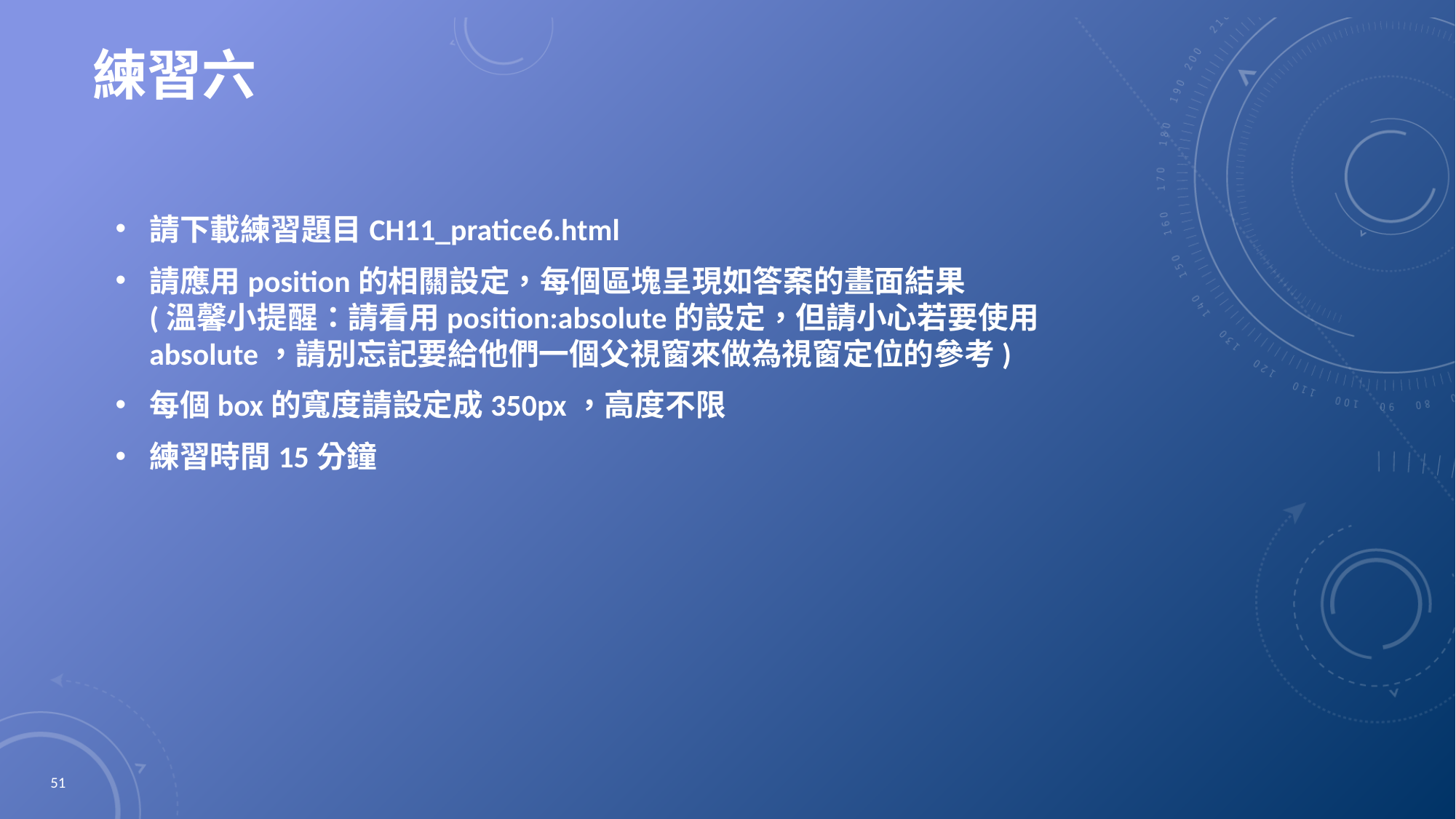

# 練習六
請下載練習題目CH11_pratice6.html
請應用position的相關設定，每個區塊呈現如答案的畫面結果
(溫馨小提醒：請看用position:absolute的設定，但請小心若要使用absolute，請別忘記要給他們一個父視窗來做為視窗定位的參考)
每個box的寬度請設定成350px，高度不限
練習時間15分鐘

51